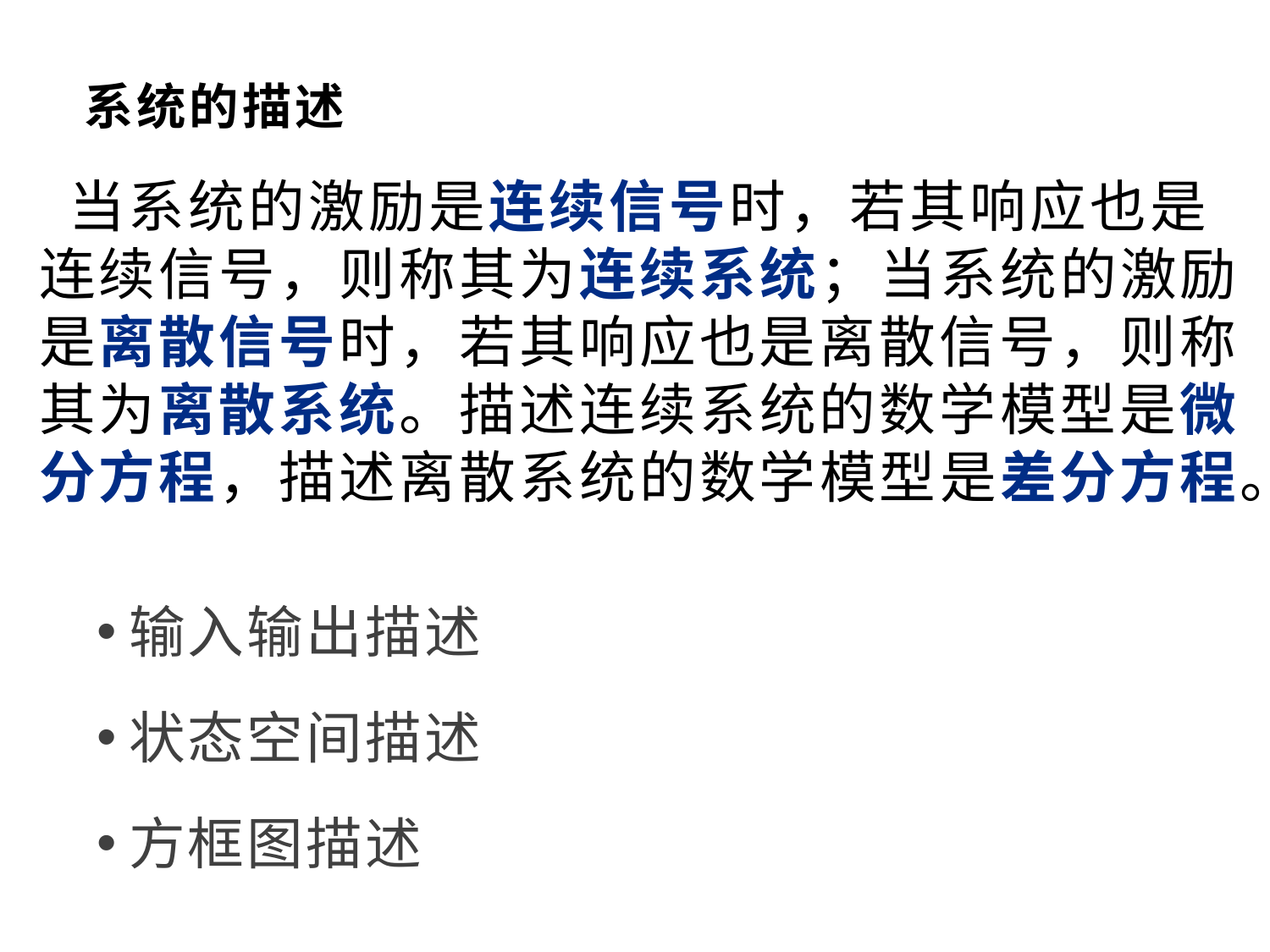

# 系统的描述
 当系统的激励是连续信号时，若其响应也是连续信号，则称其为连续系统；当系统的激励是离散信号时，若其响应也是离散信号，则称其为离散系统。描述连续系统的数学模型是微分方程，描述离散系统的数学模型是差分方程。
输入输出描述
状态空间描述
方框图描述